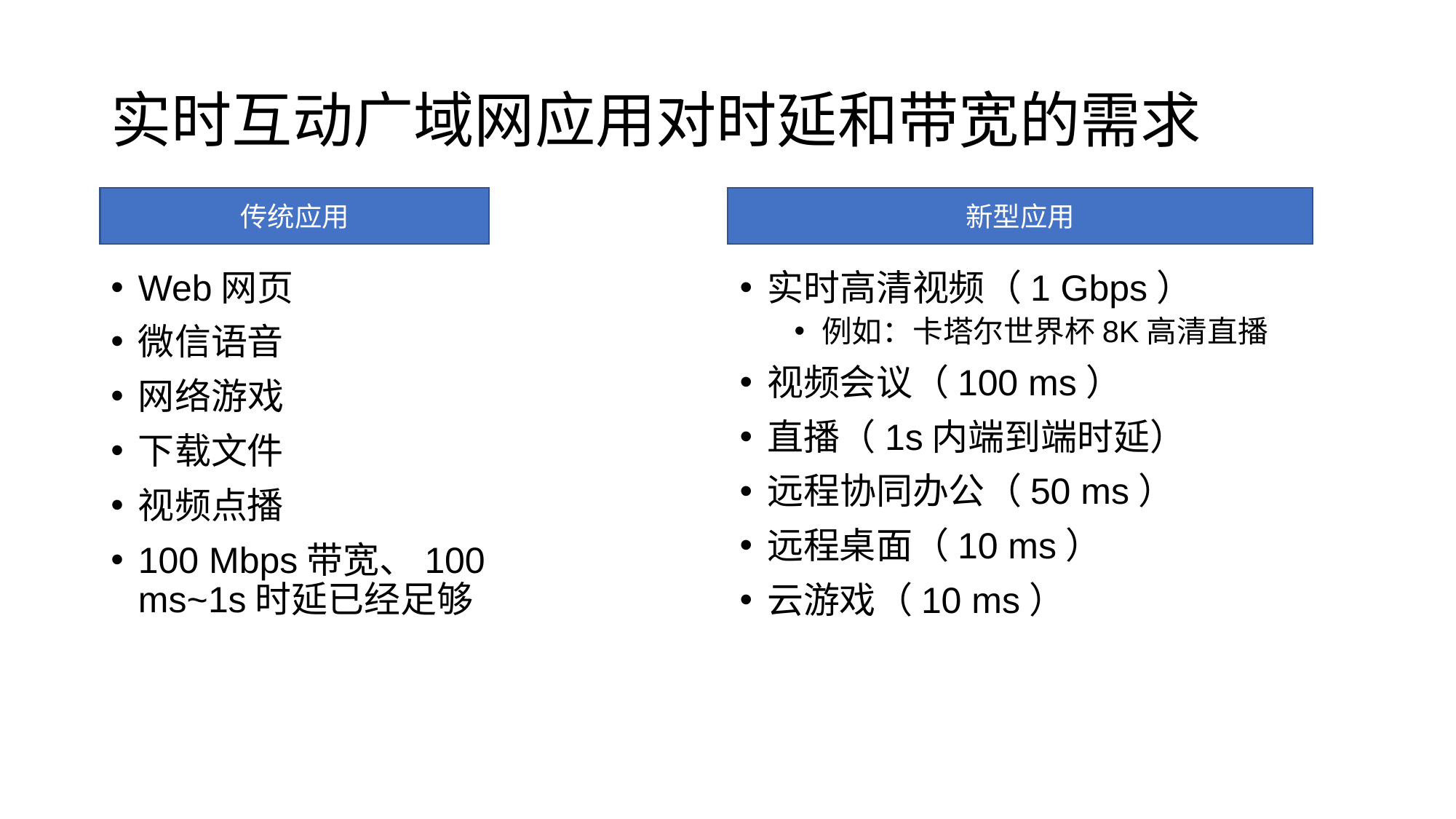

# 实时互动广域网应用对时延和带宽的需求
传统应用
新型应用
实时高清视频（1 Gbps）
例如：卡塔尔世界杯8K高清直播
视频会议（100 ms）
直播（1s内端到端时延）
远程协同办公（50 ms）
远程桌面（10 ms）
云游戏（10 ms）
Web网页
微信语音
网络游戏
下载文件
视频点播
100 Mbps带宽、100 ms~1s时延已经足够